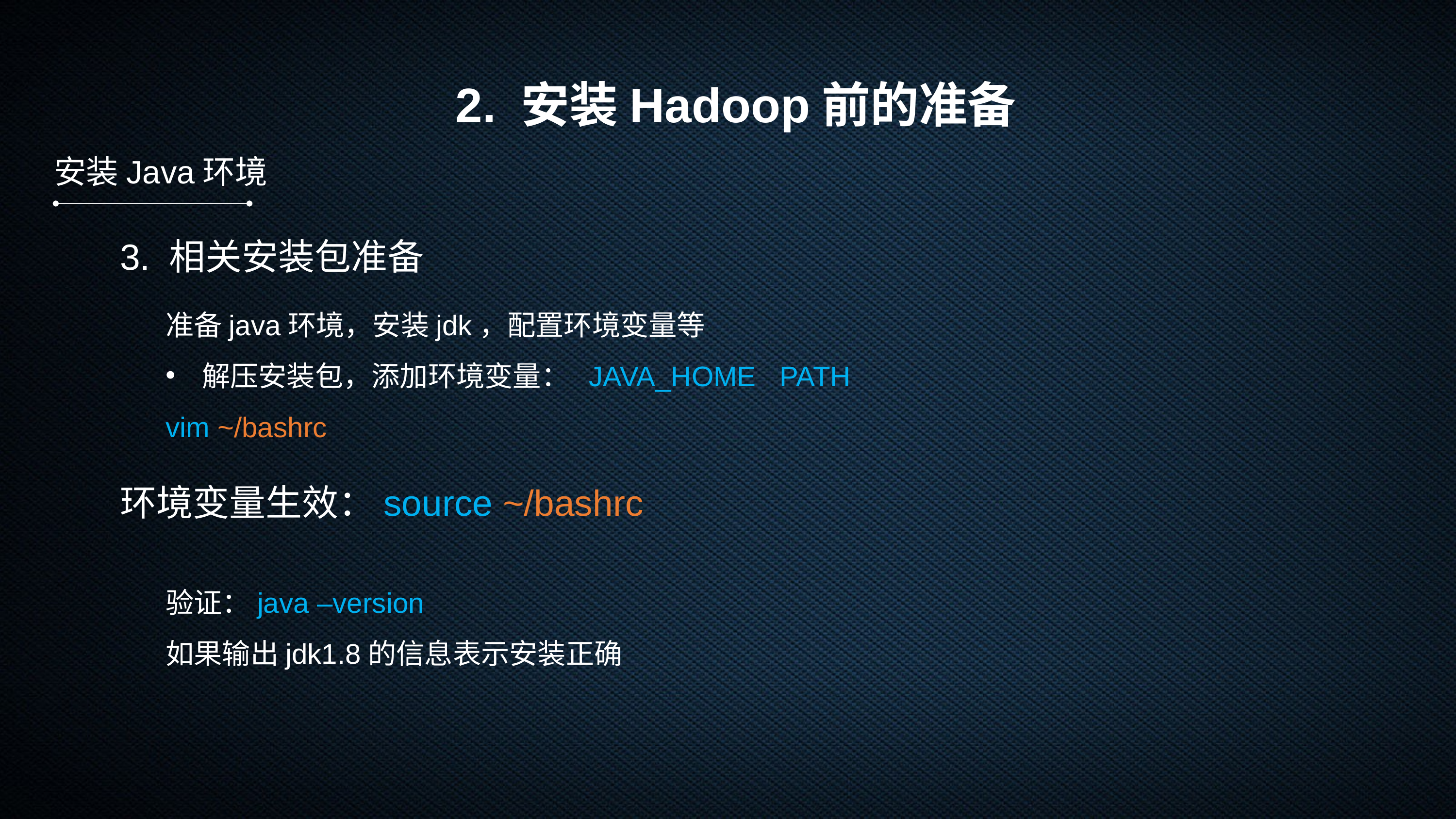

2. 安装Hadoop前的准备
安装Java环境
3. 相关安装包准备
准备java环境，安装jdk，配置环境变量等
解压安装包，添加环境变量：  JAVA_HOME   PATH
vim ~/bashrc
环境变量生效：source ~/bashrc
验证：java –version
如果输出jdk1.8的信息表示安装正确